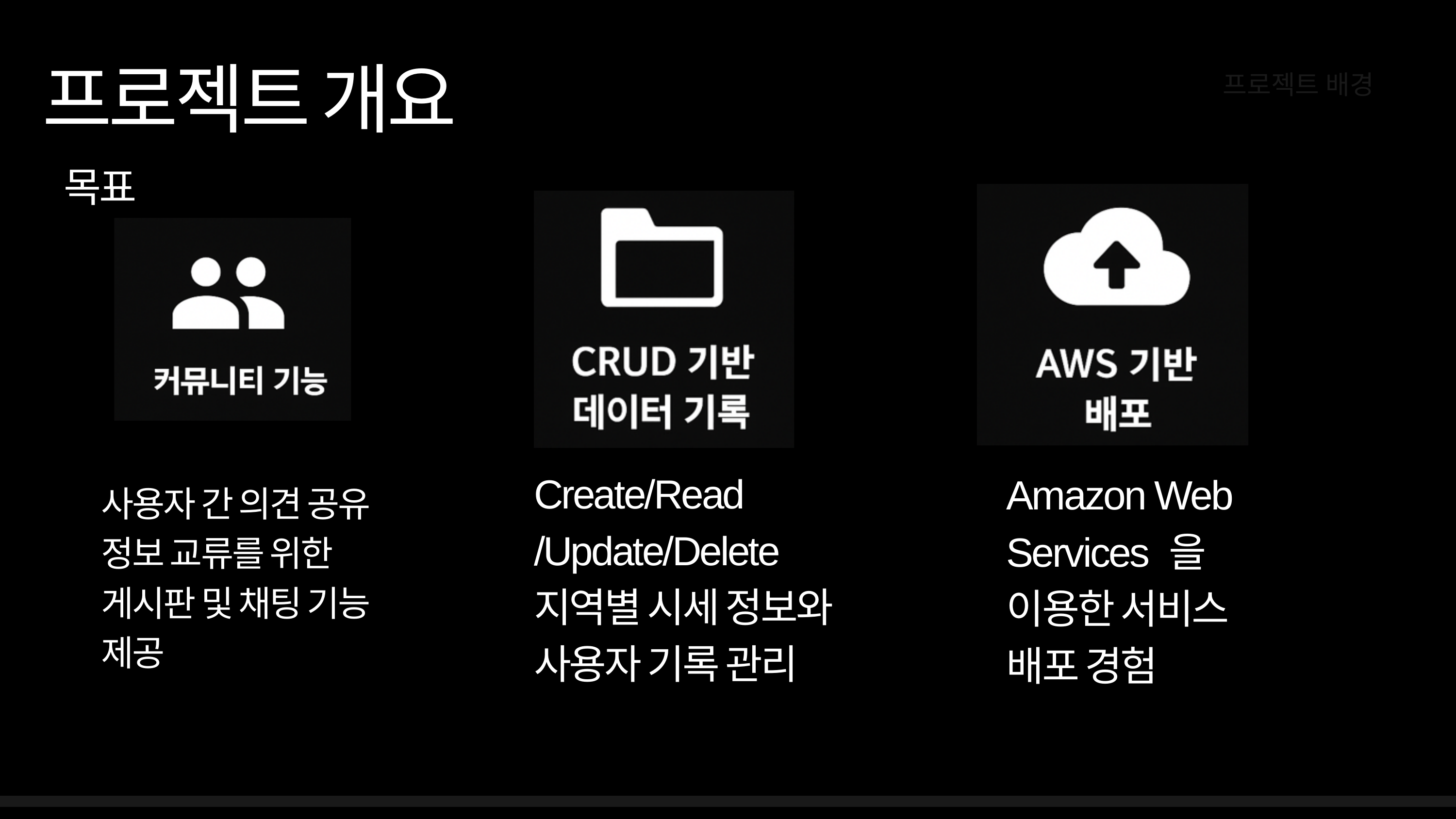

프로젝트 개요
프로젝트 배경
목표

Create/Read
/Update/Delete
지역별 시세 정보와 사용자 기록 관리
Amazon Web
Services 을
이용한 서비스
배포 경험
사용자 간 의견 공유
정보 교류를 위한
게시판 및 채팅 기능 제공